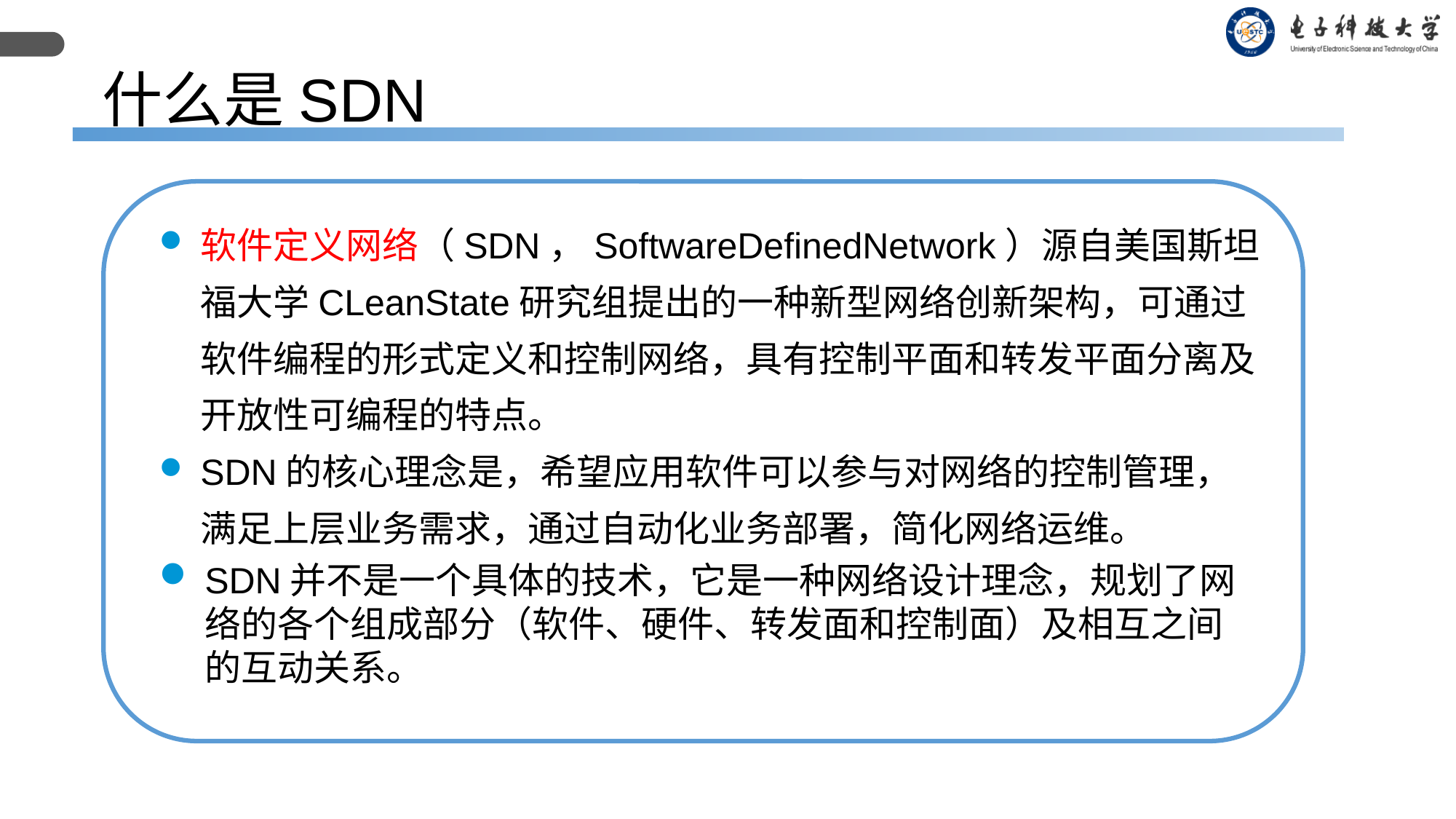

什么是SDN

软件定义网络（SDN，SoftwareDefinedNetwork）源自美国斯坦福大学CLeanState研究组提出的一种新型网络创新架构，可通过软件编程的形式定义和控制网络，具有控制平面和转发平面分离及开放性可编程的特点。
SDN的核心理念是，希望应用软件可以参与对网络的控制管理，满足上层业务需求，通过自动化业务部署，简化网络运维。
SDN并不是一个具体的技术，它是一种网络设计理念，规划了网络的各个组成部分（软件、硬件、转发面和控制面）及相互之间的互动关系。